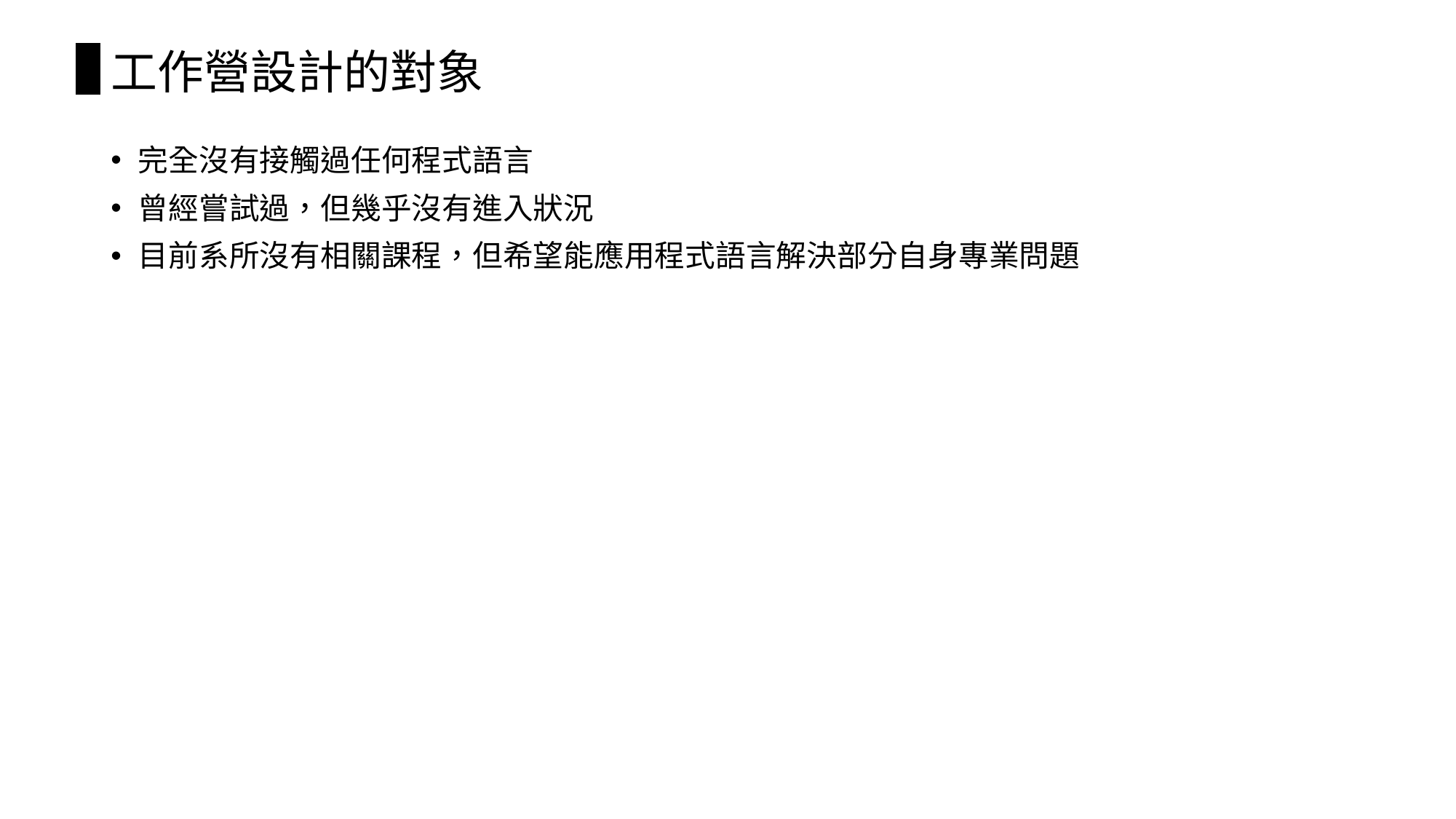

# 工作營設計的對象
完全沒有接觸過任何程式語言
曾經嘗試過，但幾乎沒有進入狀況
目前系所沒有相關課程，但希望能應用程式語言解決部分自身專業問題